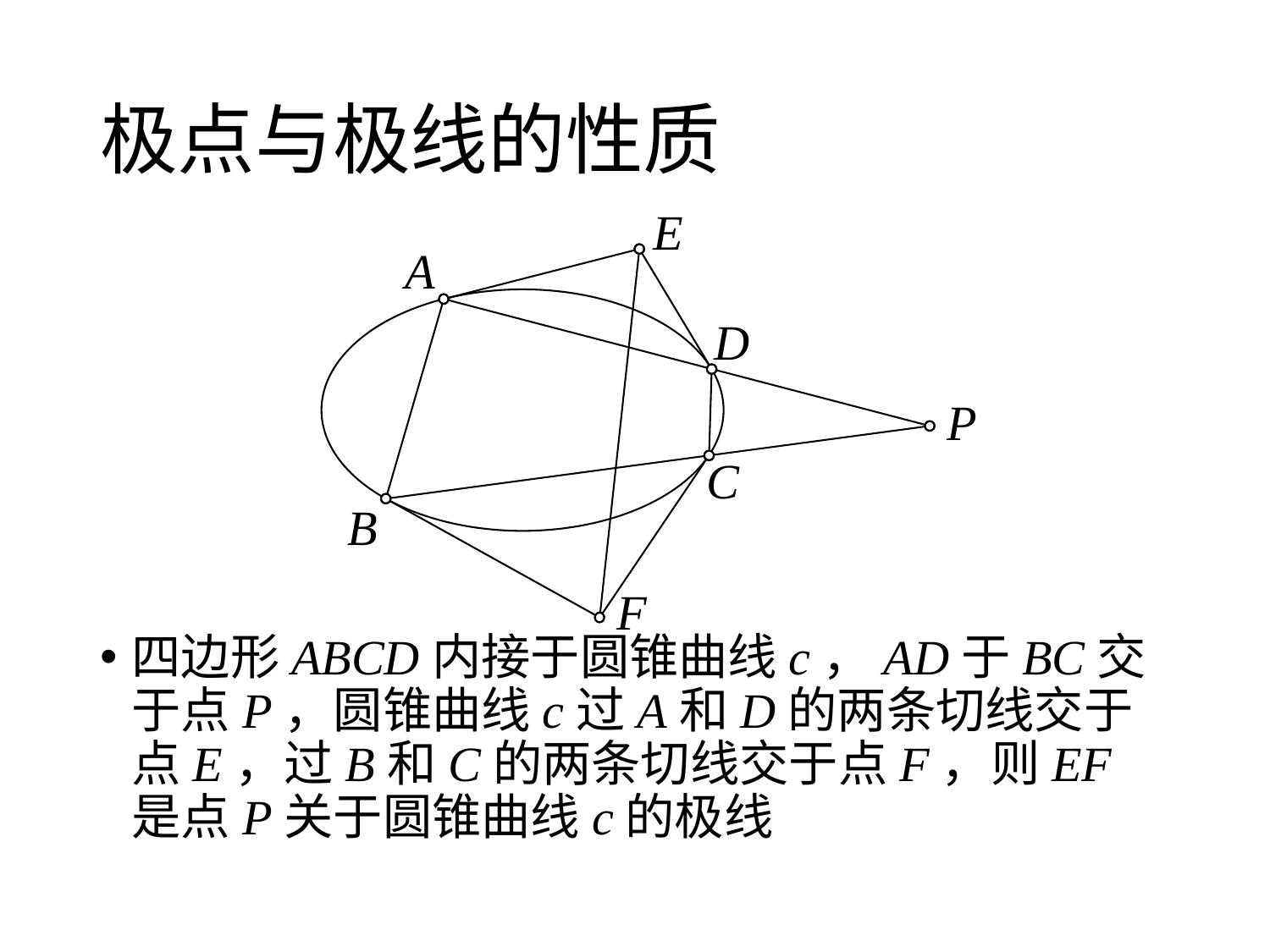

# 极点与极线的性质
E
A

D
P
C
B
F
四边形ABCD内接于圆锥曲线c，AD于BC交于点P，圆锥曲线c过A和D的两条切线交于点E，过B和C的两条切线交于点F，则EF是点P关于圆锥曲线c的极线